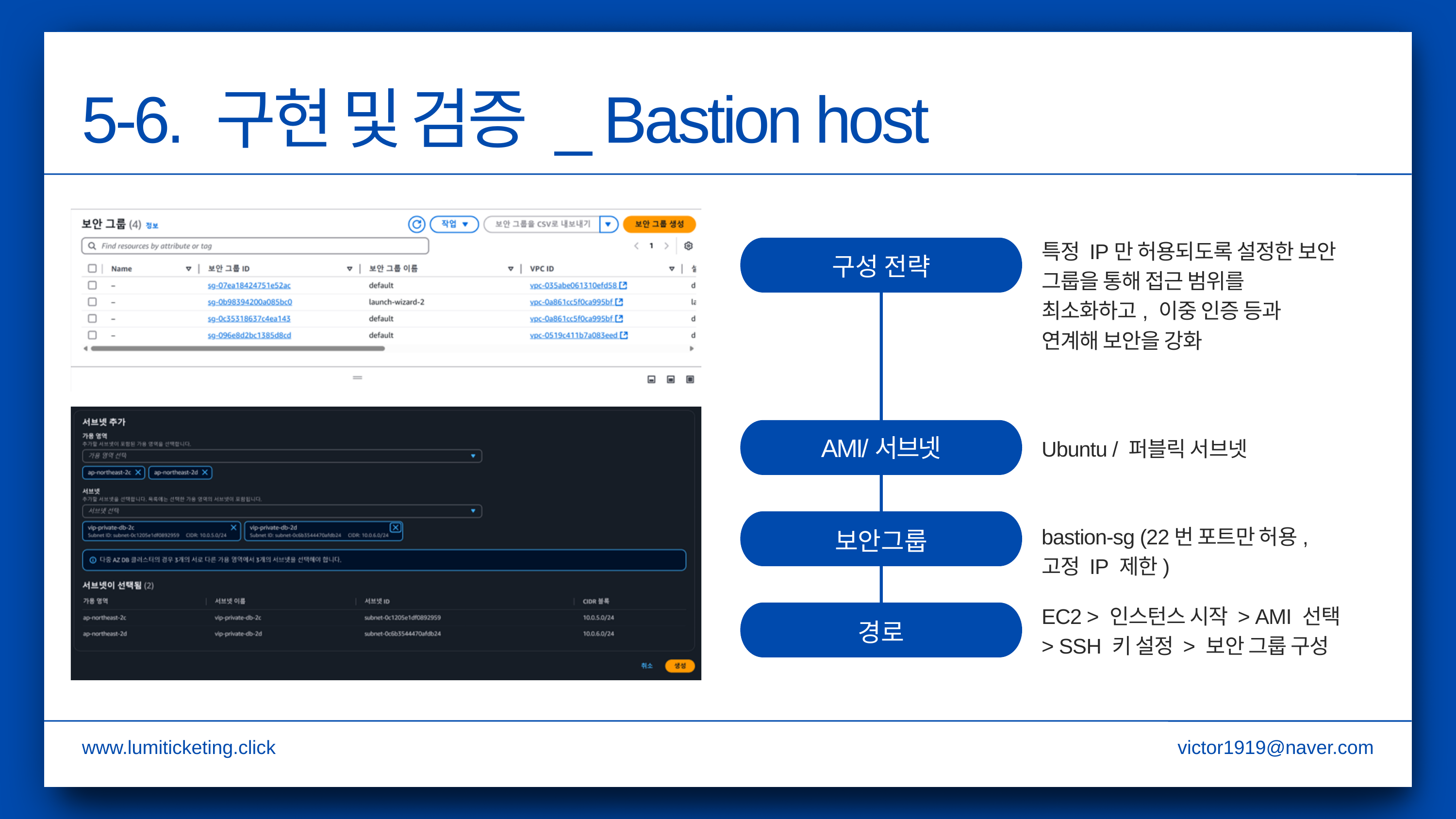

5-6. 구현 및 검증 _ Bastion host

특정 IP만 허용되도록 설정한 보안 그룹을 통해 접근 범위를 최소화하고, 이중 인증 등과 연계해 보안을 강화

구성 전략

AMI/서브넷
Ubuntu / 퍼블릭 서브넷

bastion-sg (22번 포트만 허용, 고정 IP 제한)
보안그룹
EC2 > 인스턴스 시작 > AMI 선택 > SSH 키 설정 > 보안 그룹 구성

경로

www.lumiticketing.click
victor1919@naver.com